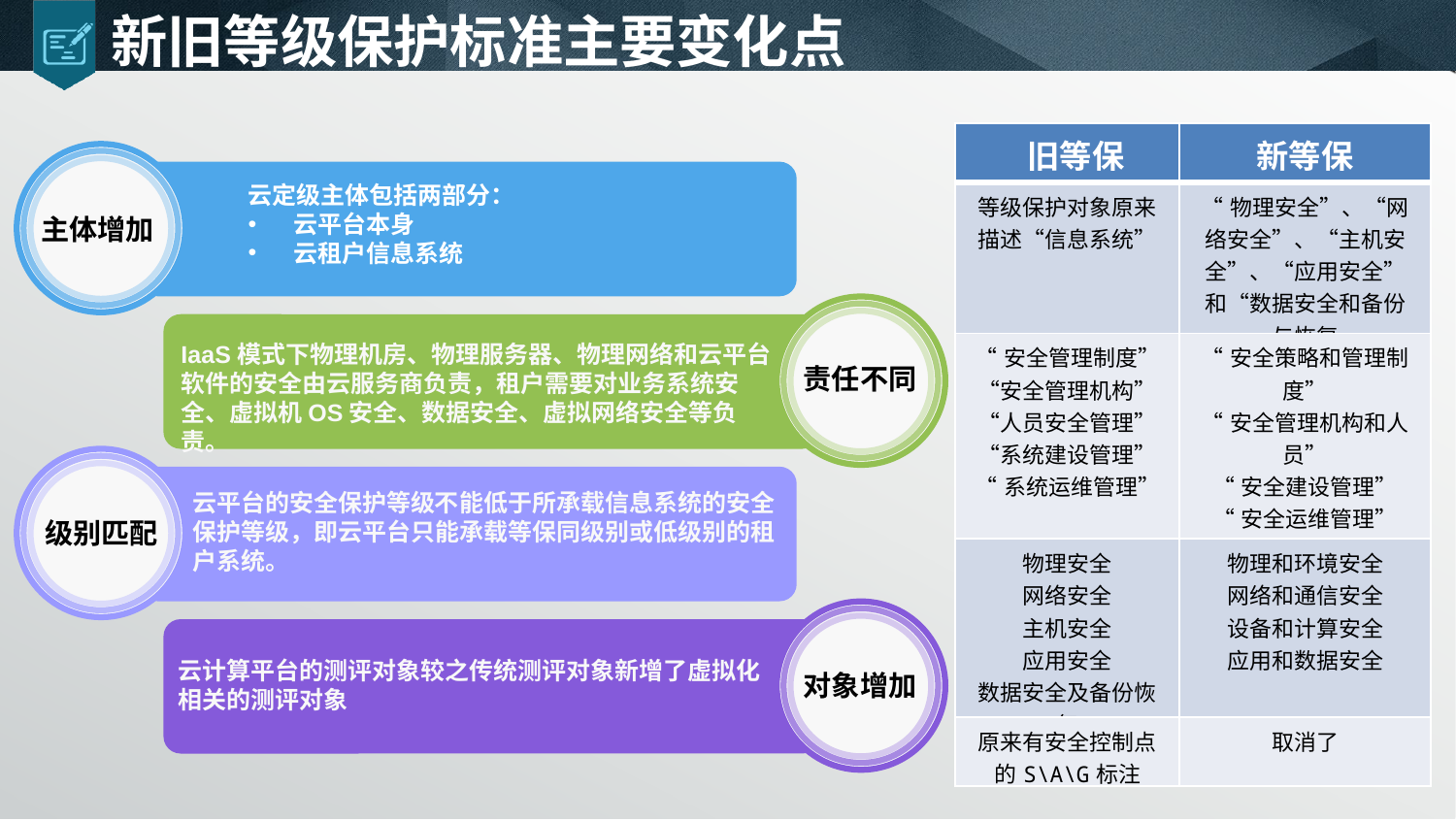

新旧等级保护标准主要变化点
| 旧等保 | 新等保 |
| --- | --- |
| 等级保护对象原来描述“信息系统” | “物理安全”、“网络安全”、“主机安全”、“应用安全”和“数据安全和备份与恢复 |
| “安全管理制度” “安全管理机构” “人员安全管理” “系统建设管理” “系统运维管理” | “安全策略和管理制度” “安全管理机构和人员” “安全建设管理” “安全运维管理” |
| 物理安全 网络安全 主机安全 应用安全 数据安全及备份恢复 | 物理和环境安全 网络和通信安全 设备和计算安全 应用和数据安全 |
| 原来有安全控制点的S\A\G标注 | 取消了 |

主体增加

责任不同

云平台的安全保护等级不能低于所承载信息系统的安全保护等级，即云平台只能承载等保同级别或低级别的租户系统。
级别匹配

云计算平台的测评对象较之传统测评对象新增了虚拟化相关的测评对象
对象增加
云定级主体包括两部分：
云平台本身
云租户信息系统
IaaS模式下物理机房、物理服务器、物理网络和云平台软件的安全由云服务商负责，租户需要对业务系统安全、虚拟机OS安全、数据安全、虚拟网络安全等负责。